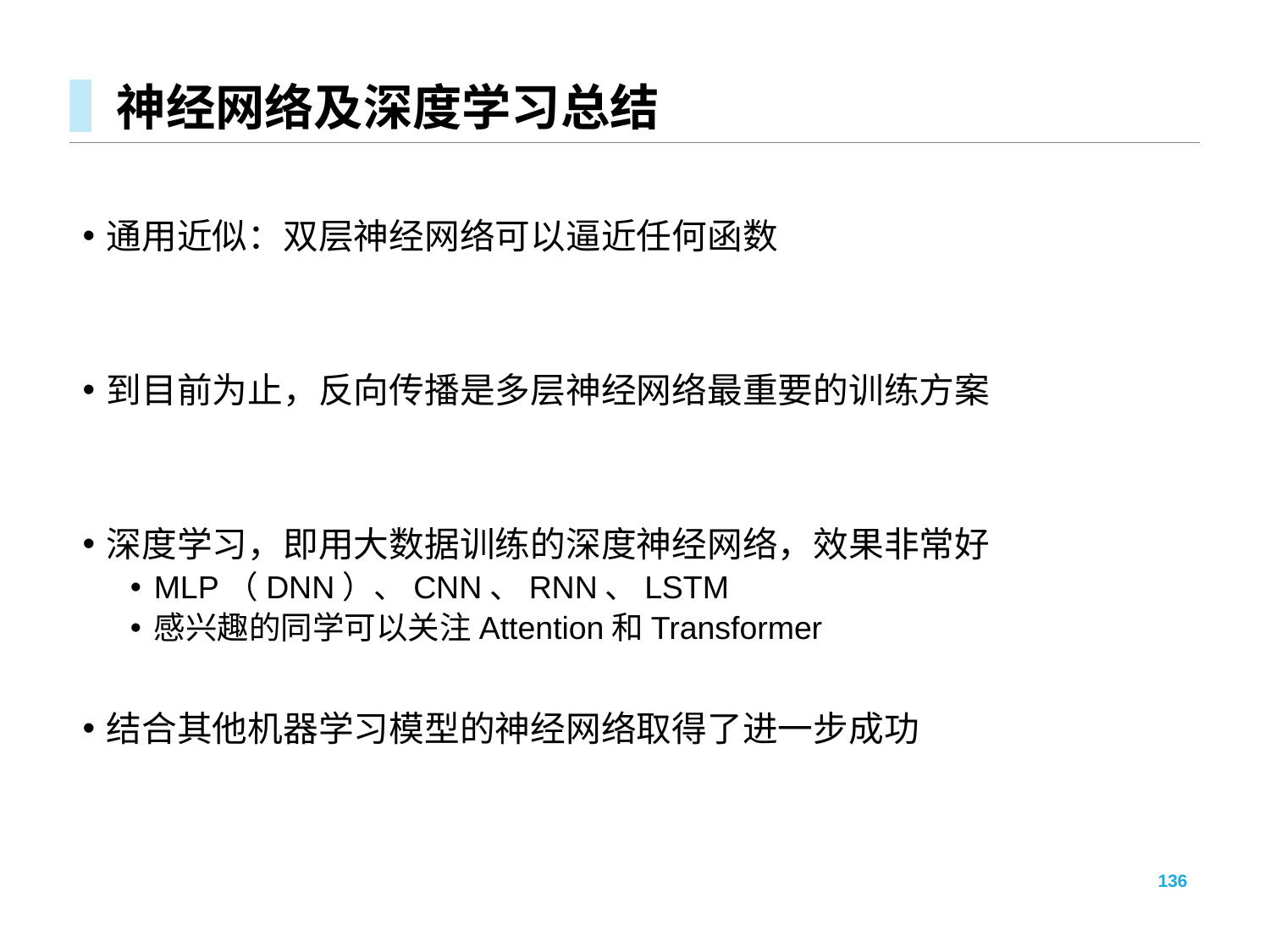

# 神经网络及深度学习总结

通用近似：双层神经网络可以逼近任何函数

到目前为止，反向传播是多层神经网络最重要的训练方案

深度学习，即用大数据训练的深度神经网络，效果非常好
MLP（DNN）、CNN、RNN、LSTM
感兴趣的同学可以关注Attention和Transformer

结合其他机器学习模型的神经网络取得了进一步成功

136